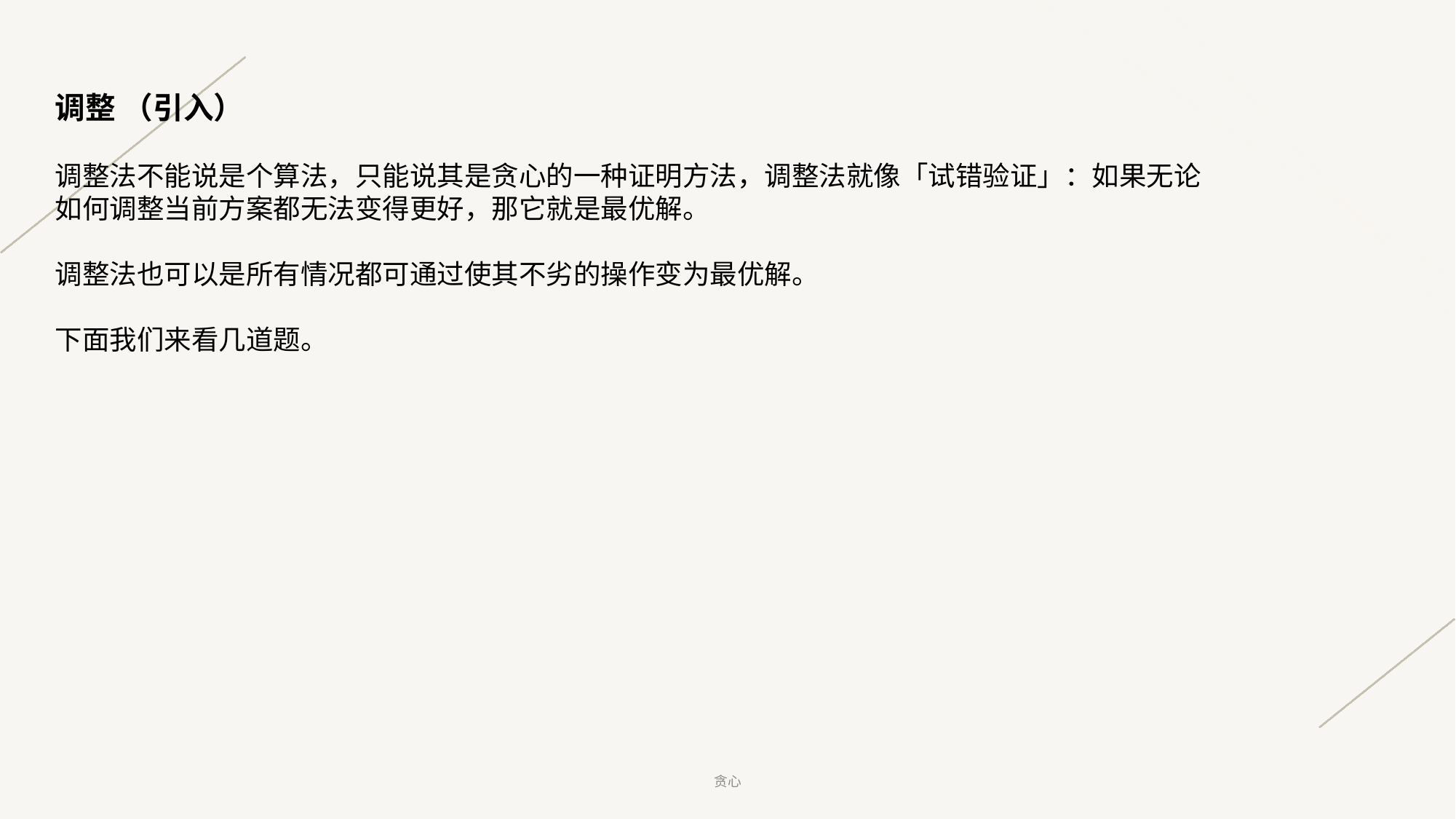

调整 （引入）
调整法不能说是个算法，只能说其是贪心的一种证明方法，调整法就像「试错验证」：如果无论如何调整当前方案都无法变得更好，那它就是最优解。

调整法也可以是所有情况都可通过使其不劣的操作变为最优解。

下面我们来看几道题。
贪心
17